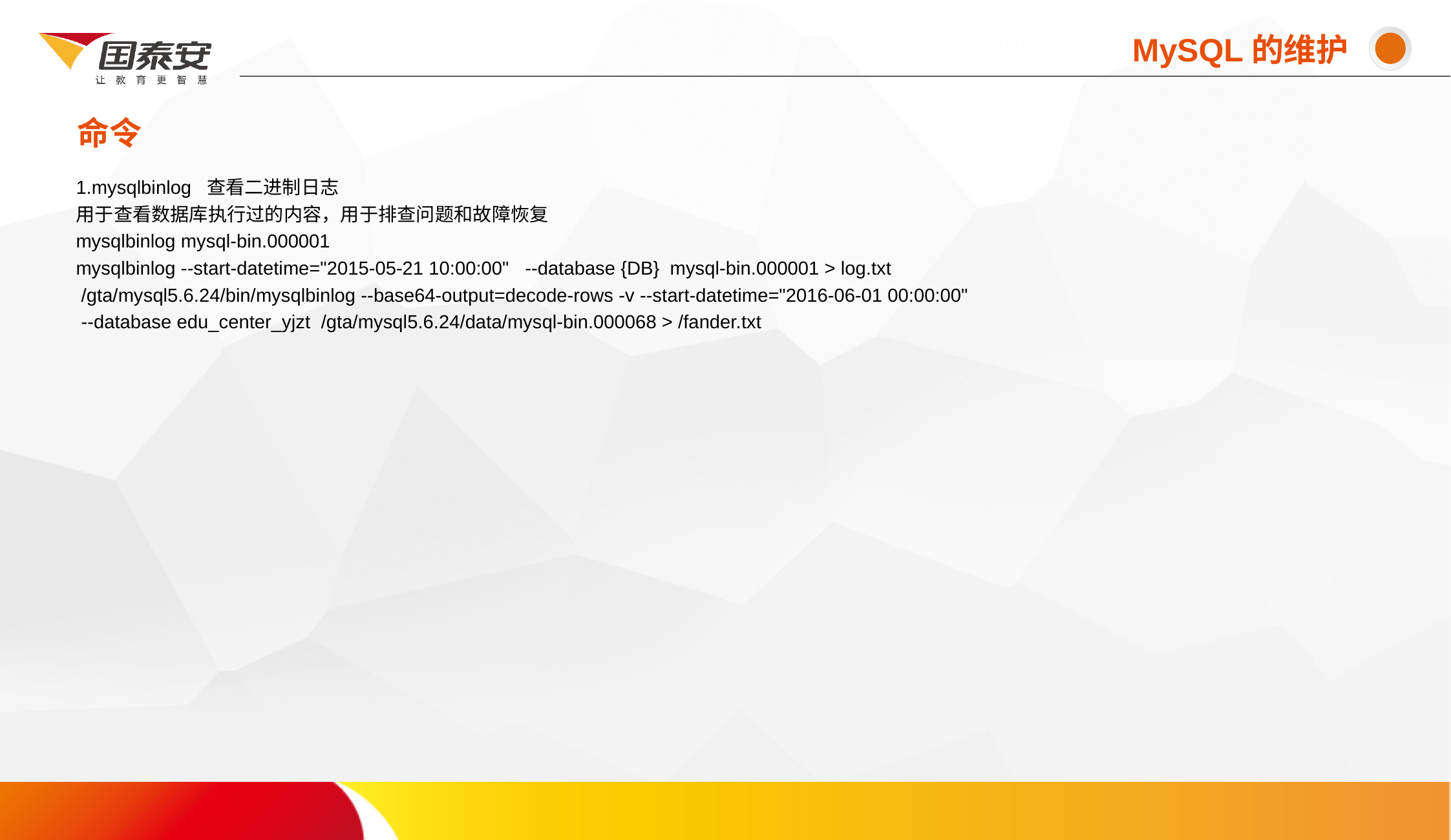

命令吗命令命MySQL的维护
命令

# 1.mysqlbinlog  查看二进制日志 用于查看数据库执行过的内容，用于排查问题和故障恢复 mysqlbinlog mysql-bin.000001 mysqlbinlog --start-datetime="2015-05-21 10:00:00"   --database {DB}  mysql-bin.000001 > log.txt  /gta/mysql5.6.24/bin/mysqlbinlog --base64-output=decode-rows -v --start-datetime="2016-06-01 00:00:00"  --database edu_center_yjzt  /gta/mysql5.6.24/data/mysql-bin.000068 > /fander.txt